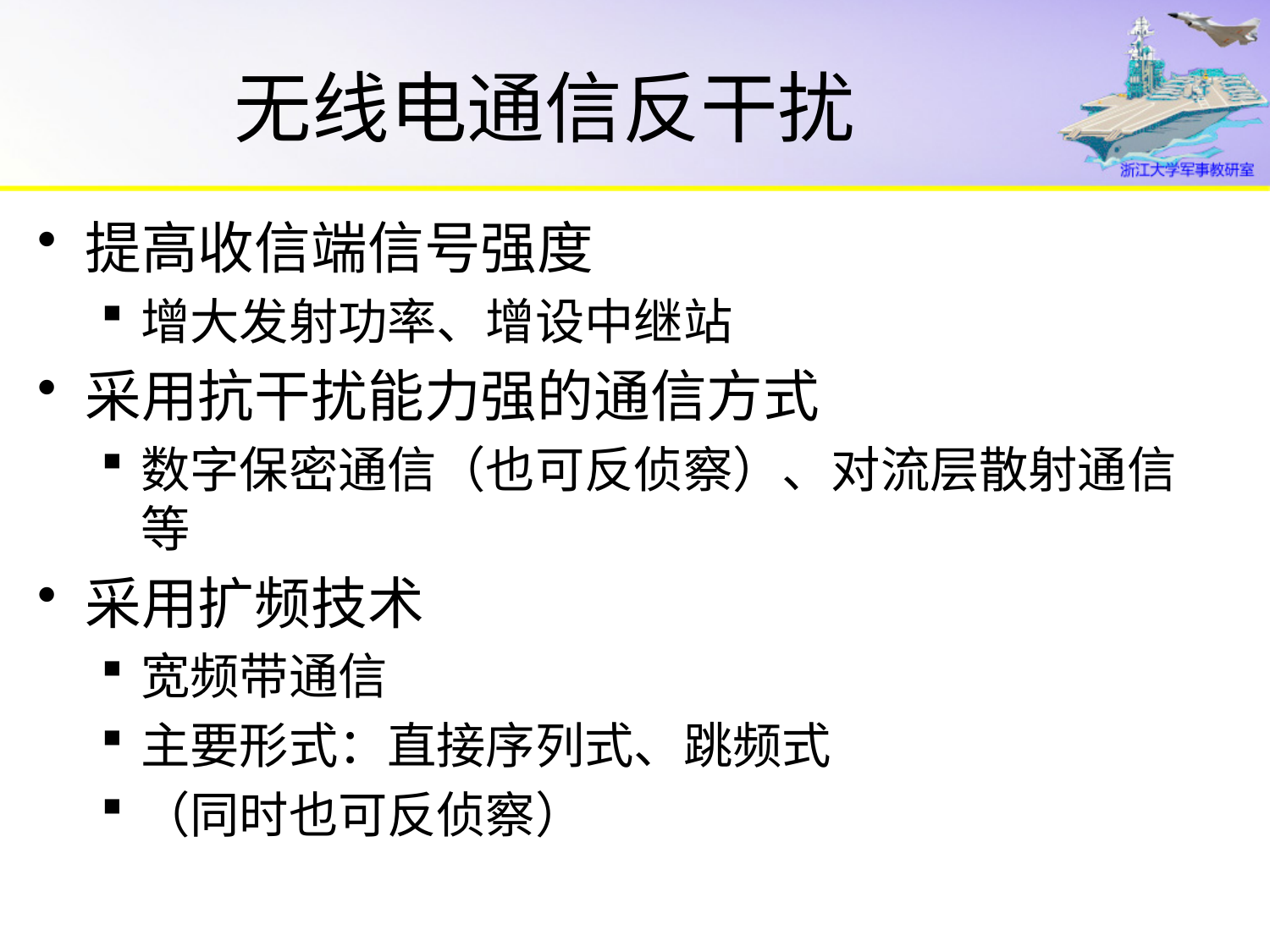

# 无线电通信反干扰
提高收信端信号强度
增大发射功率、增设中继站
采用抗干扰能力强的通信方式
数字保密通信（也可反侦察）、对流层散射通信等
采用扩频技术
宽频带通信
主要形式：直接序列式、跳频式
（同时也可反侦察）